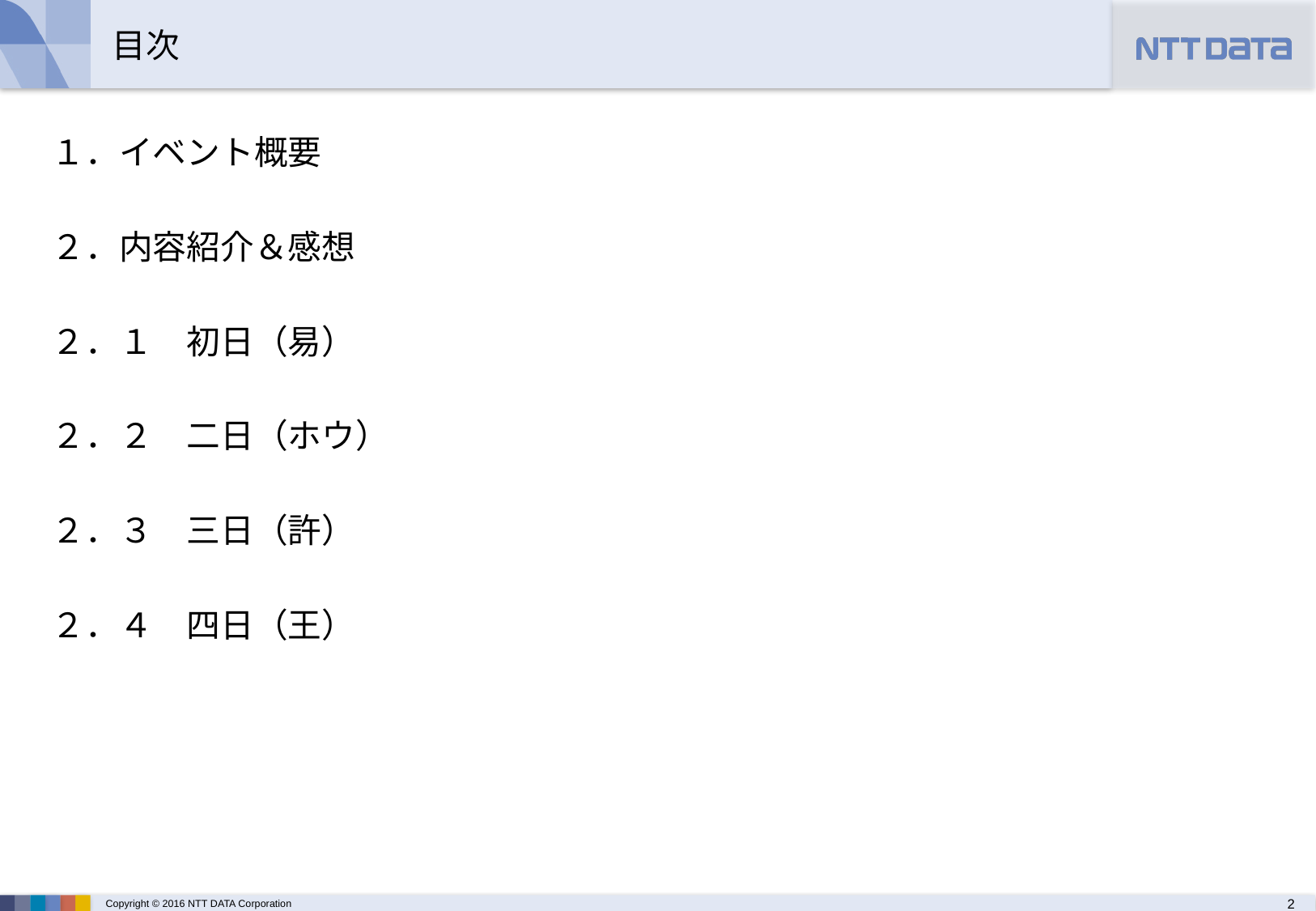

# 目次
１．イベント概要

２．内容紹介＆感想

２．１　初日（易）

２．２　二日（ホウ）

２．３　三日（許）

２．４　四日（王）